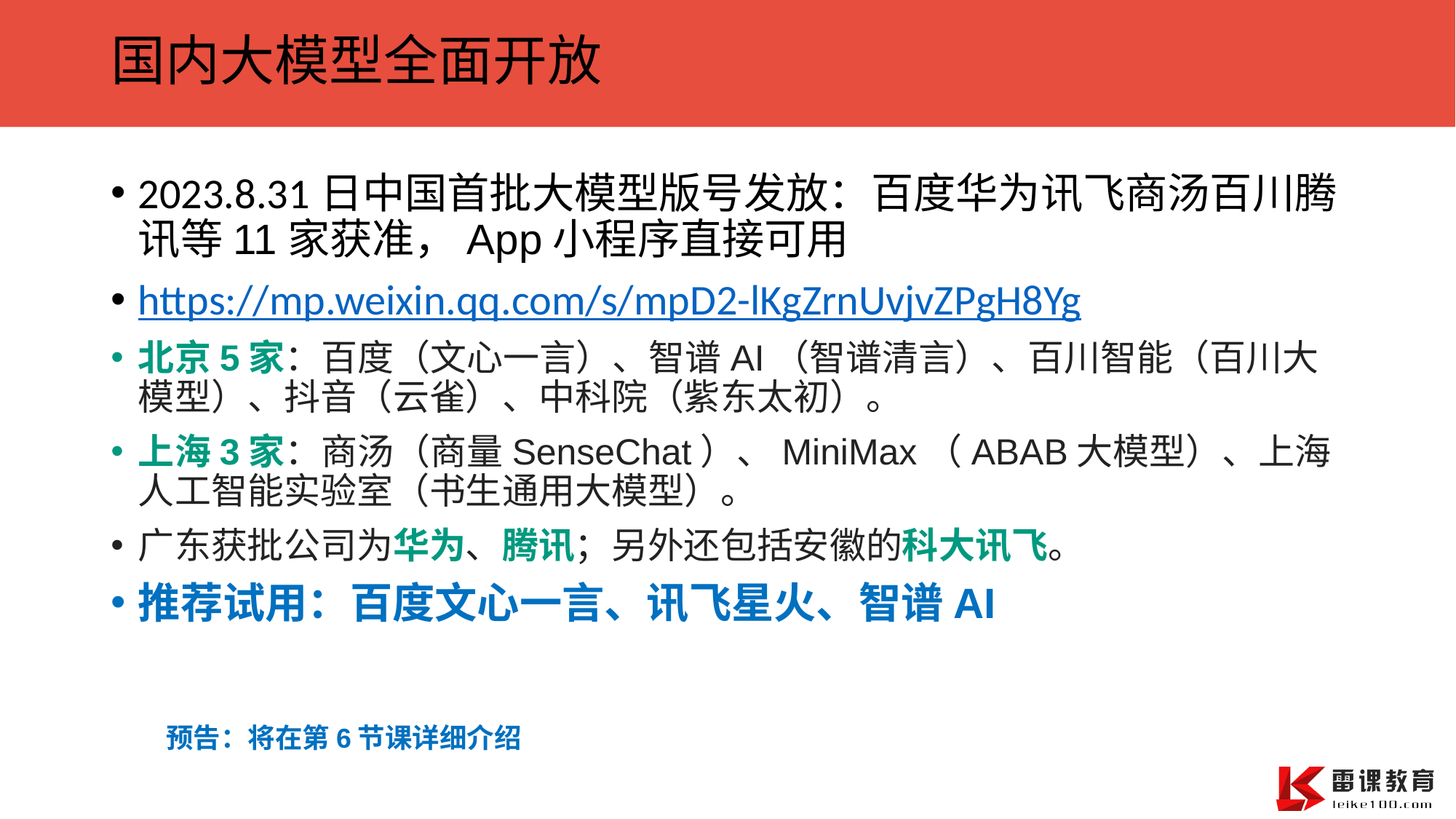

# 国内大模型全面开放
2023.8.31日中国首批大模型版号发放：百度华为讯飞商汤百川腾讯等11家获准，App小程序直接可用
https://mp.weixin.qq.com/s/mpD2-lKgZrnUvjvZPgH8Yg
北京5家：百度（文心一言）、智谱AI（智谱清言）、百川智能（百川大模型）、抖音（云雀）、中科院（紫东太初）。
上海3家：商汤（商量SenseChat）、MiniMax（ABAB大模型）、上海人工智能实验室（书生通用大模型）。
广东获批公司为华为、腾讯；另外还包括安徽的科大讯飞。
推荐试用：百度文心一言、讯飞星火、智谱AI

预告：将在第6节课详细介绍